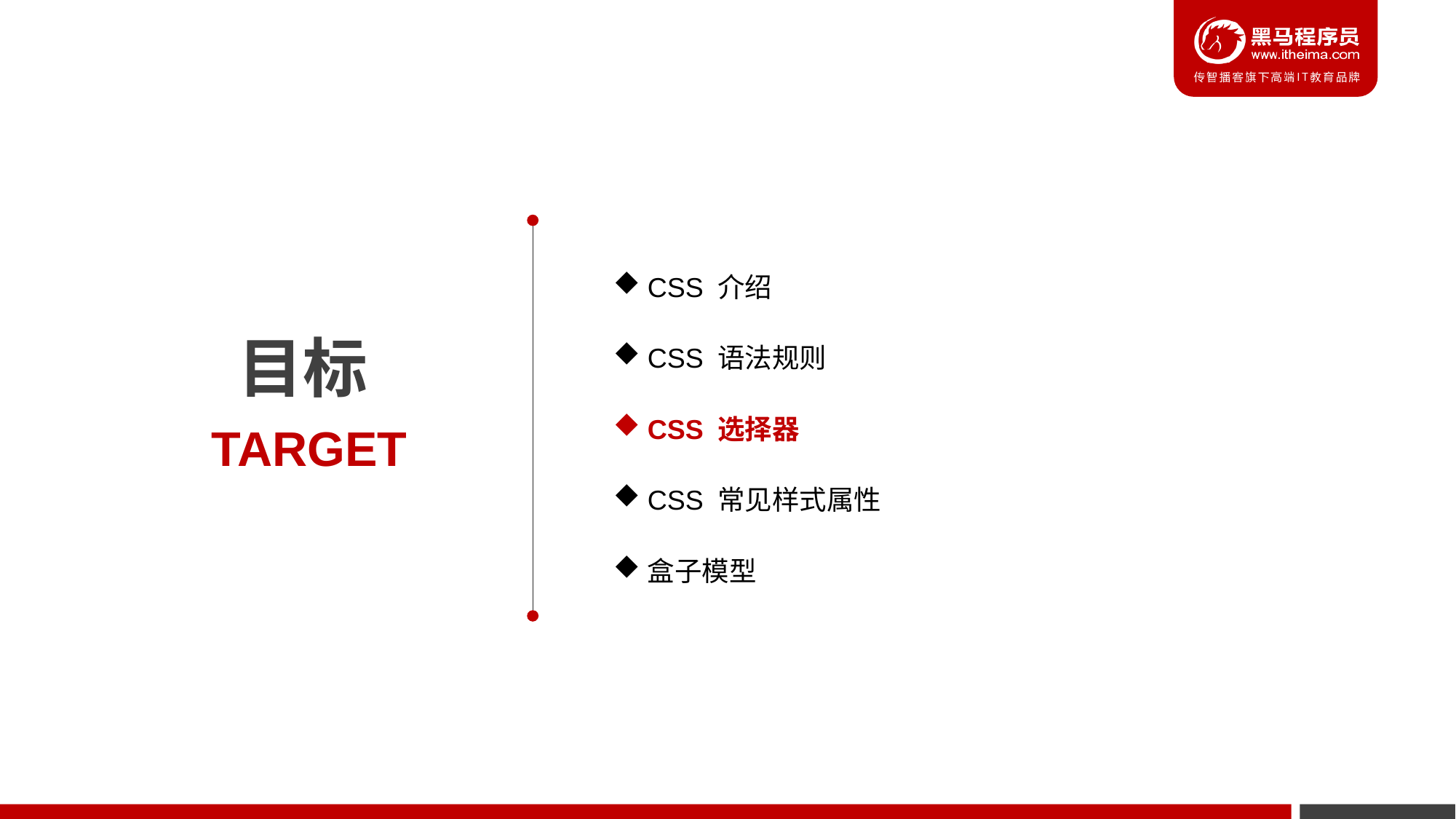

CSS 介绍
CSS 语法规则
CSS 选择器
CSS 常见样式属性
盒子模型